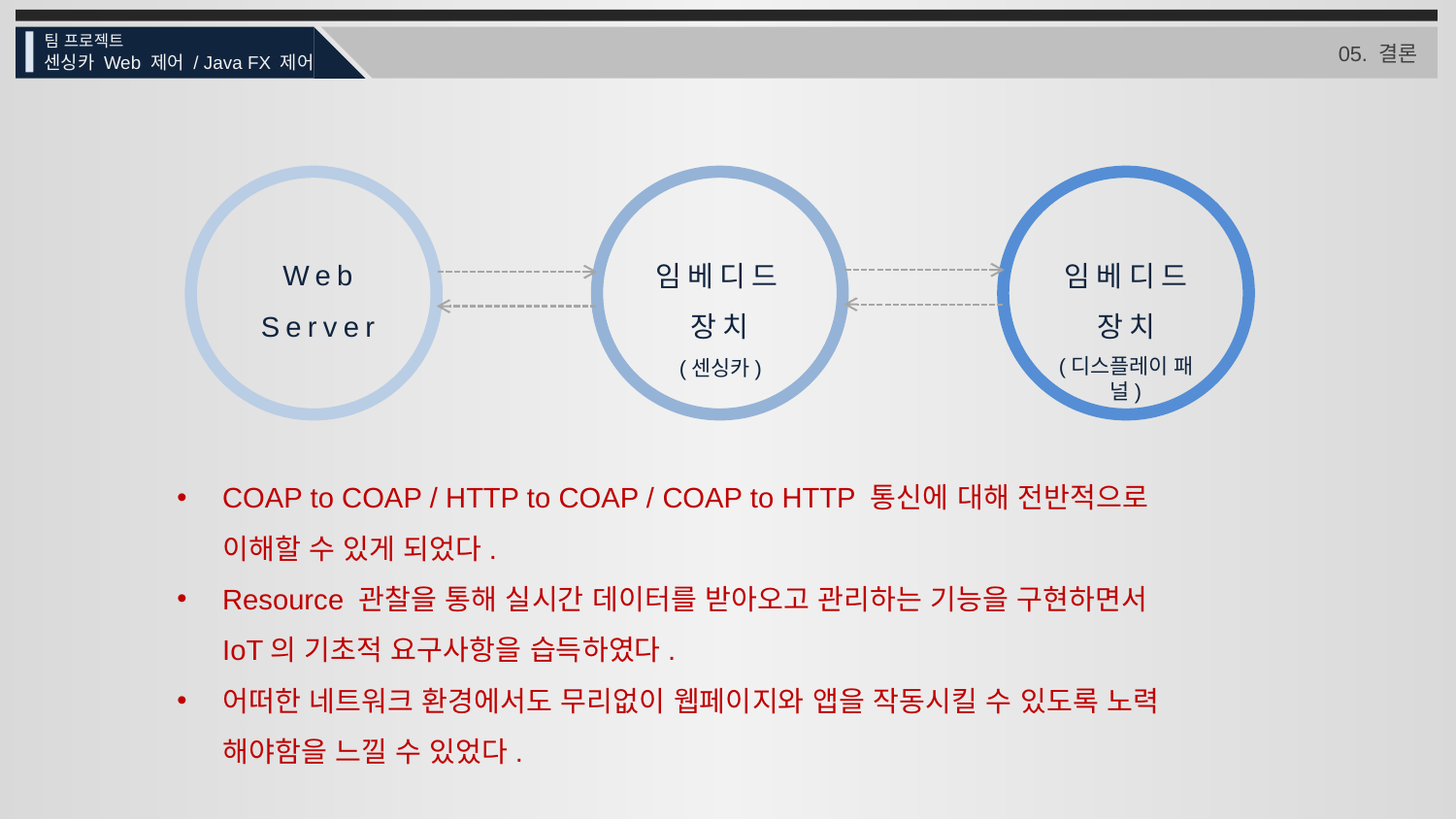

팀 프로젝트

05. 결론
센싱카 Web 제어 / Java FX 제어

Web
Server
임베디드장치
임베디드
장치
(디스플레이 패널)
(센싱카)
COAP to COAP / HTTP to COAP / COAP to HTTP 통신에 대해 전반적으로
이해할 수 있게 되었다.
Resource 관찰을 통해 실시간 데이터를 받아오고 관리하는 기능을 구현하면서
IoT의 기초적 요구사항을 습득하였다.
어떠한 네트워크 환경에서도 무리없이 웹페이지와 앱을 작동시킬 수 있도록 노력
해야함을 느낄 수 있었다.